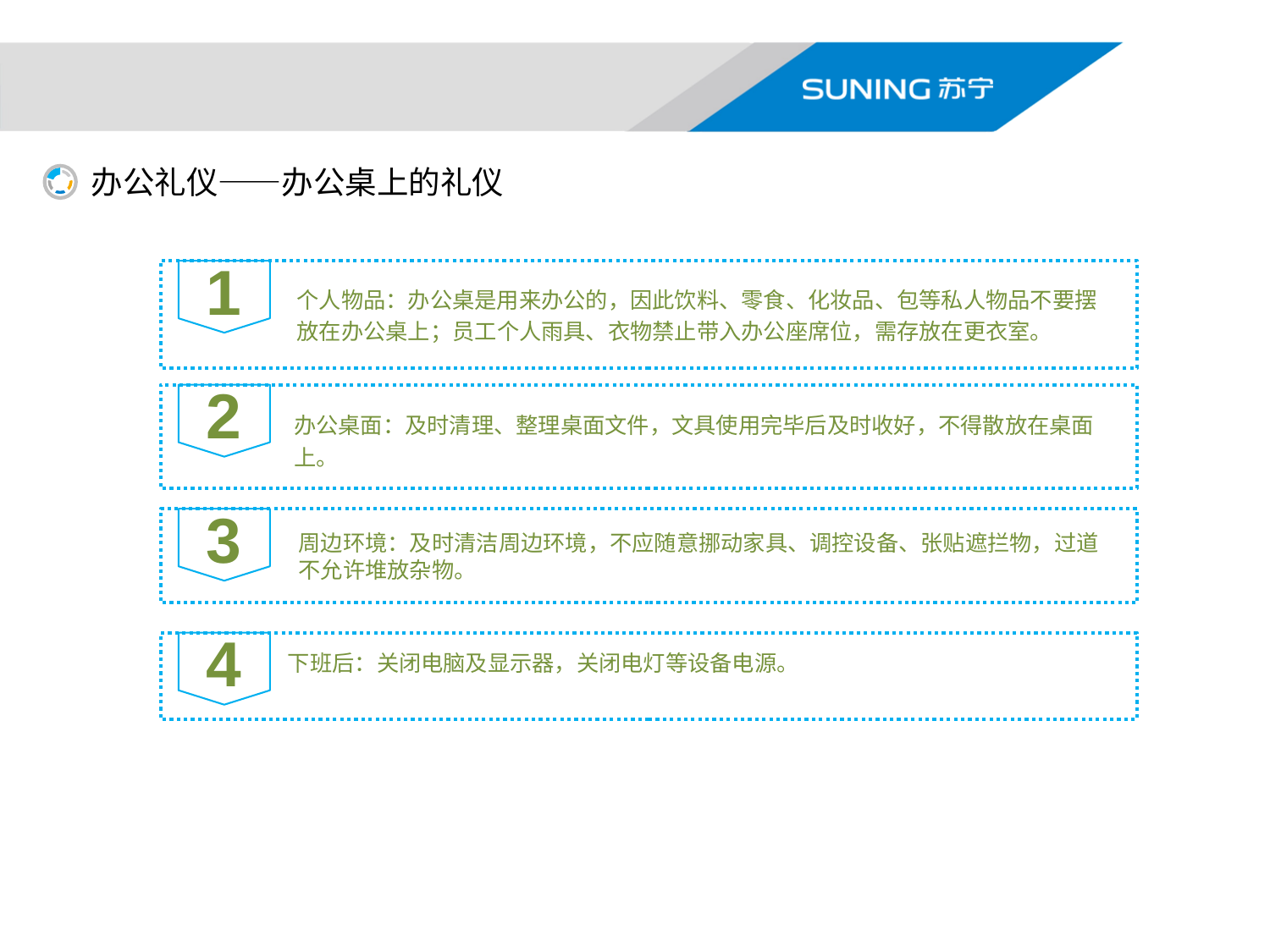

办公礼仪——办公桌上的礼仪

### Chart

| Category | 列1 |
|---|---|
| 第一季度 | 5.0 |
| 第二季度 | 5.0 |
| 第三季度 | 5.0 |
| 第四季度 | 5.0 |
| 第五基地 | 5.0 |

1
个人物品：办公桌是用来办公的，因此饮料、零食、化妆品、包等私人物品不要摆放在办公桌上；员工个人雨具、衣物禁止带入办公座席位，需存放在更衣室。
2

办公桌面：及时清理、整理桌面文件，文具使用完毕后及时收好，不得散放在桌面上。
3

周边环境：及时清洁周边环境，不应随意挪动家具、调控设备、张贴遮拦物，过道不允许堆放杂物。

4
下班后：关闭电脑及显示器，关闭电灯等设备电源。